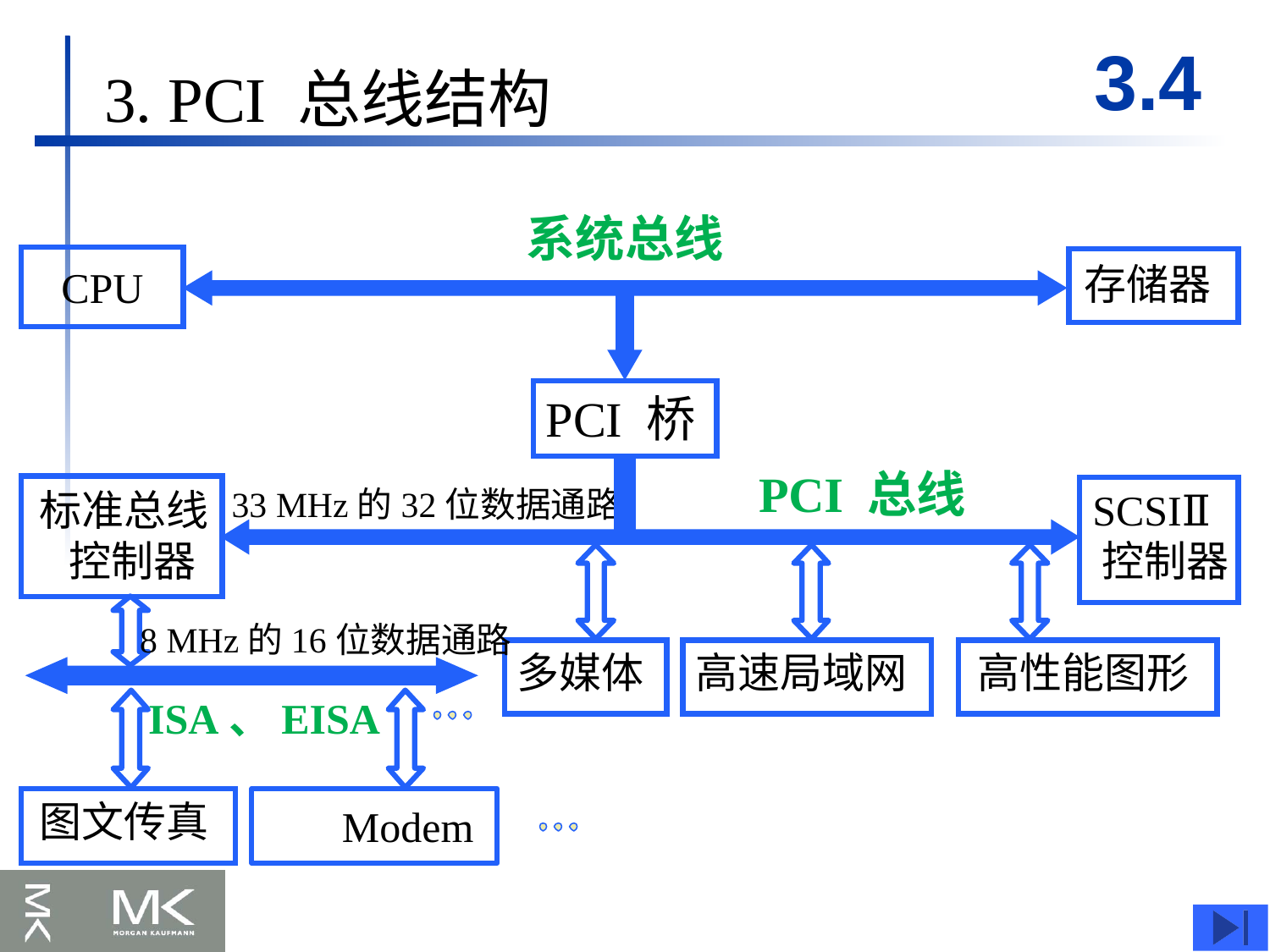

3.4
3. PCI 总线结构
系统总线
CPU

存储器

PCI 桥
PCI 总线

33 MHz的32位数据通路
标准总线
  控制器
 SCSIⅡ
 控制器

8 MHz的16位数据通路
多媒体
高速局域网
高性能图形

ISA、EISA

图文传真

  Modem